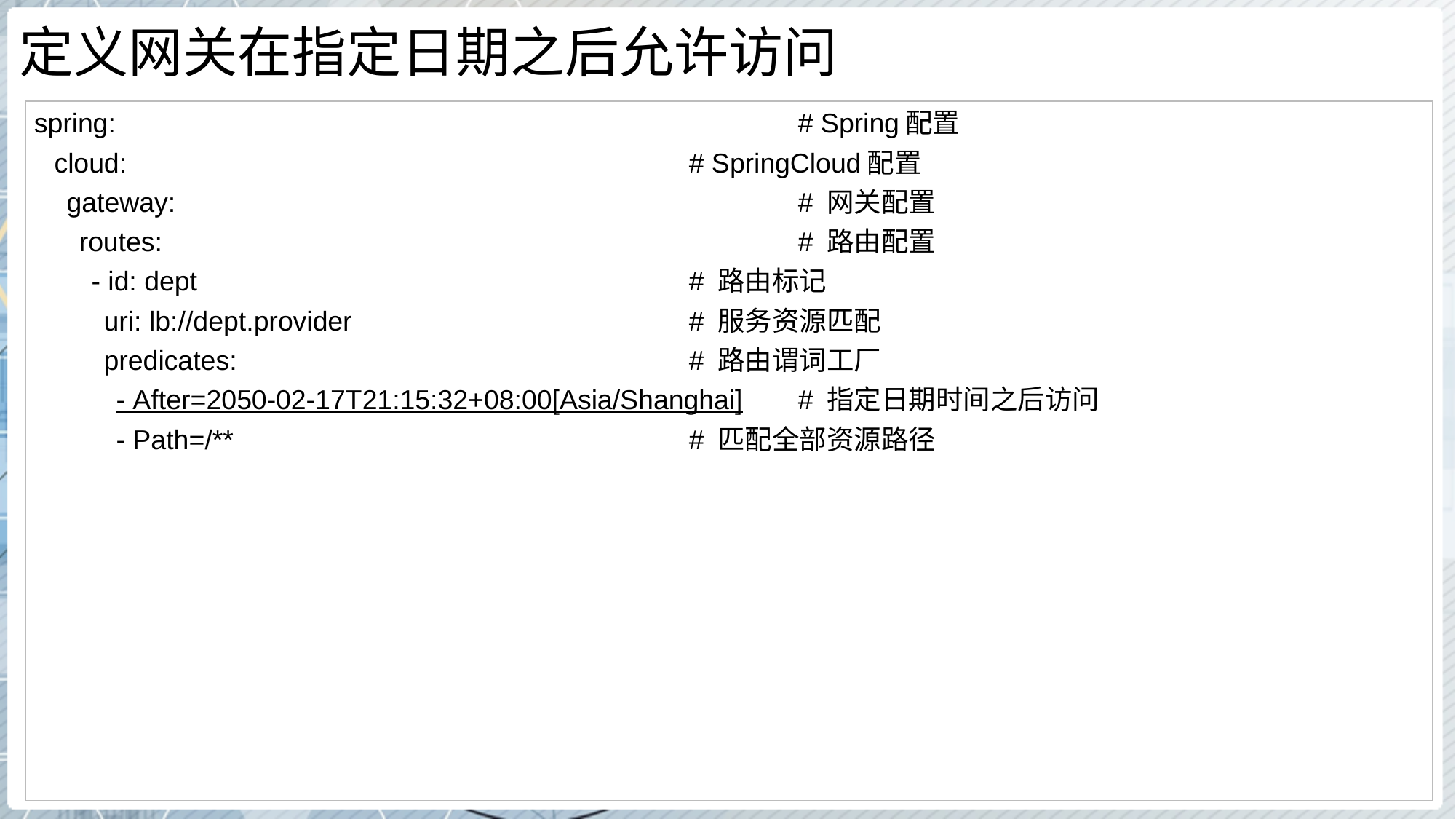

# 定义网关在指定日期之后允许访问
| spring: # Spring配置 cloud: # SpringCloud配置 gateway: # 网关配置 routes: # 路由配置 - id: dept # 路由标记 uri: lb://dept.provider # 服务资源匹配 predicates: # 路由谓词工厂 - After=2050-02-17T21:15:32+08:00[Asia/Shanghai] # 指定日期时间之后访问 - Path=/\*\* # 匹配全部资源路径 |
| --- |